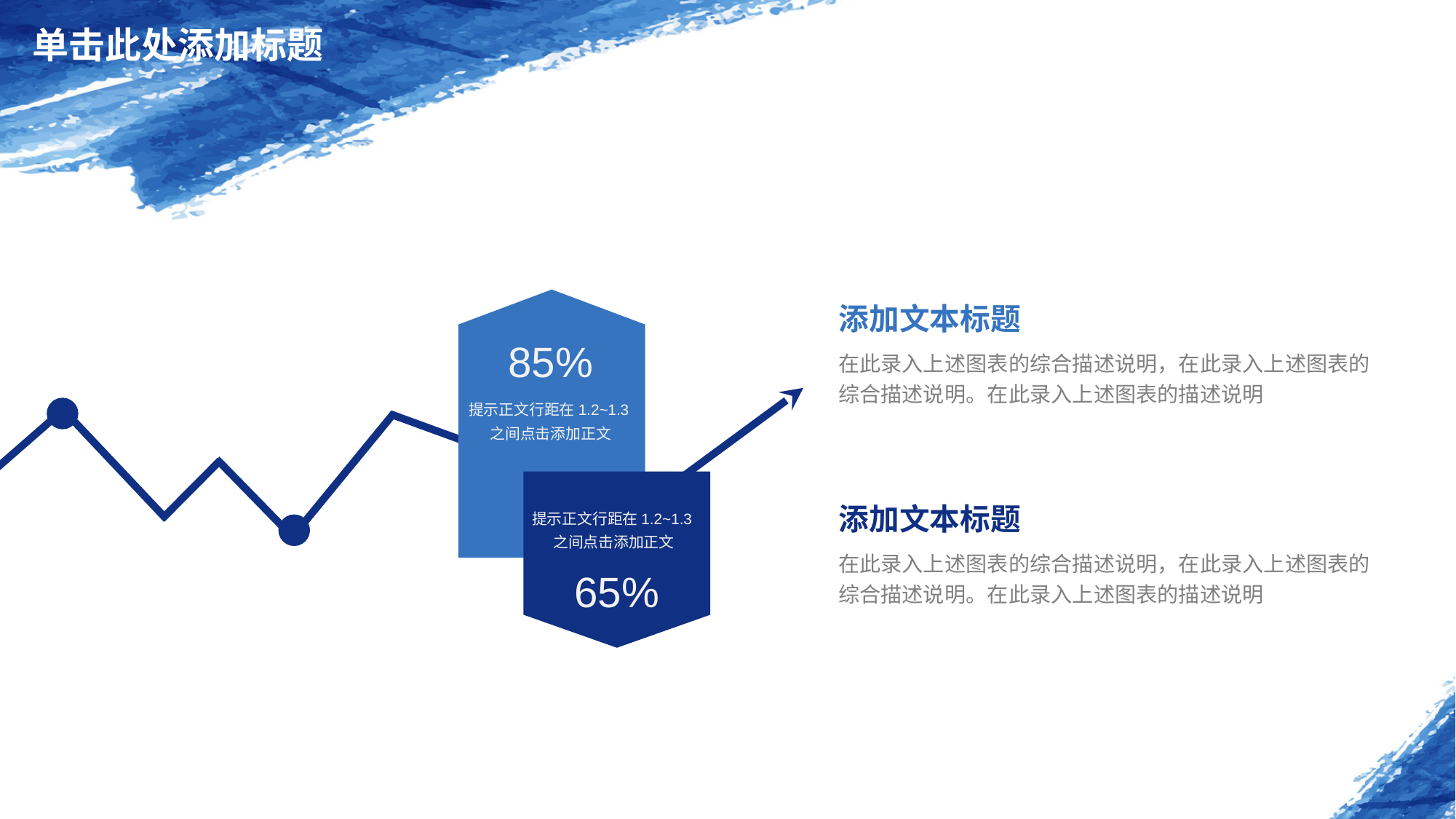

# 单击此处添加标题
85%
提示正文行距在1.2~1.3之间点击添加正文

添加文本标题
在此录入上述图表的综合描述说明，在此录入上述图表的综合描述说明。在此录入上述图表的描述说明

提示正文行距在1.2~1.3之间点击添加正文
65%
添加文本标题

在此录入上述图表的综合描述说明，在此录入上述图表的综合描述说明。在此录入上述图表的描述说明